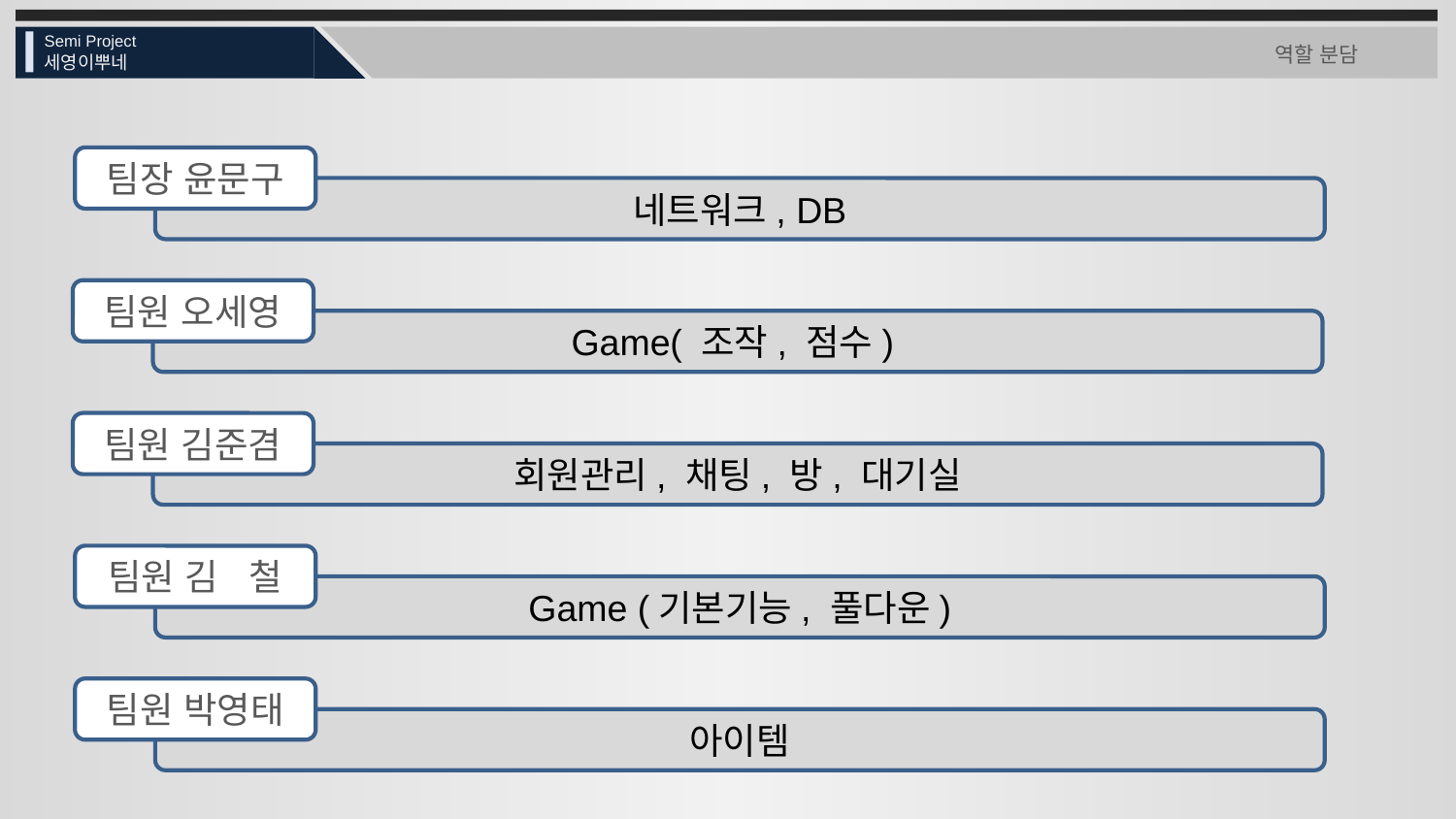

역할 분담
팀장 윤문구
네트워크, DB
팀원 오세영
Game( 조작, 점수)
팀원 김준겸
회원관리, 채팅, 방, 대기실
팀원 김   철
Game (기본기능, 풀다운)
팀원 박영태
아이템